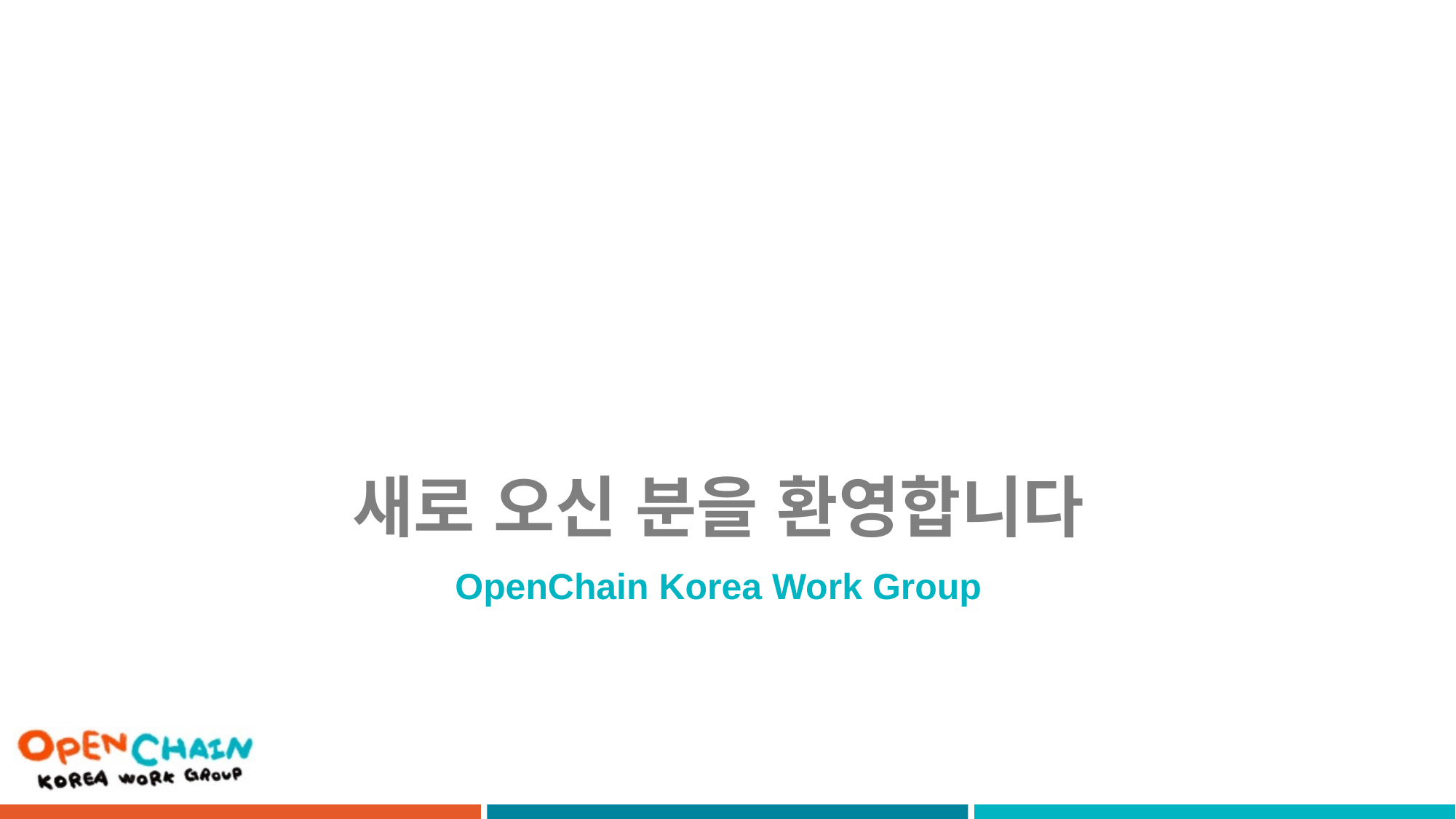

# 새로 오신 분을 환영합니다
OpenChain Korea Work Group